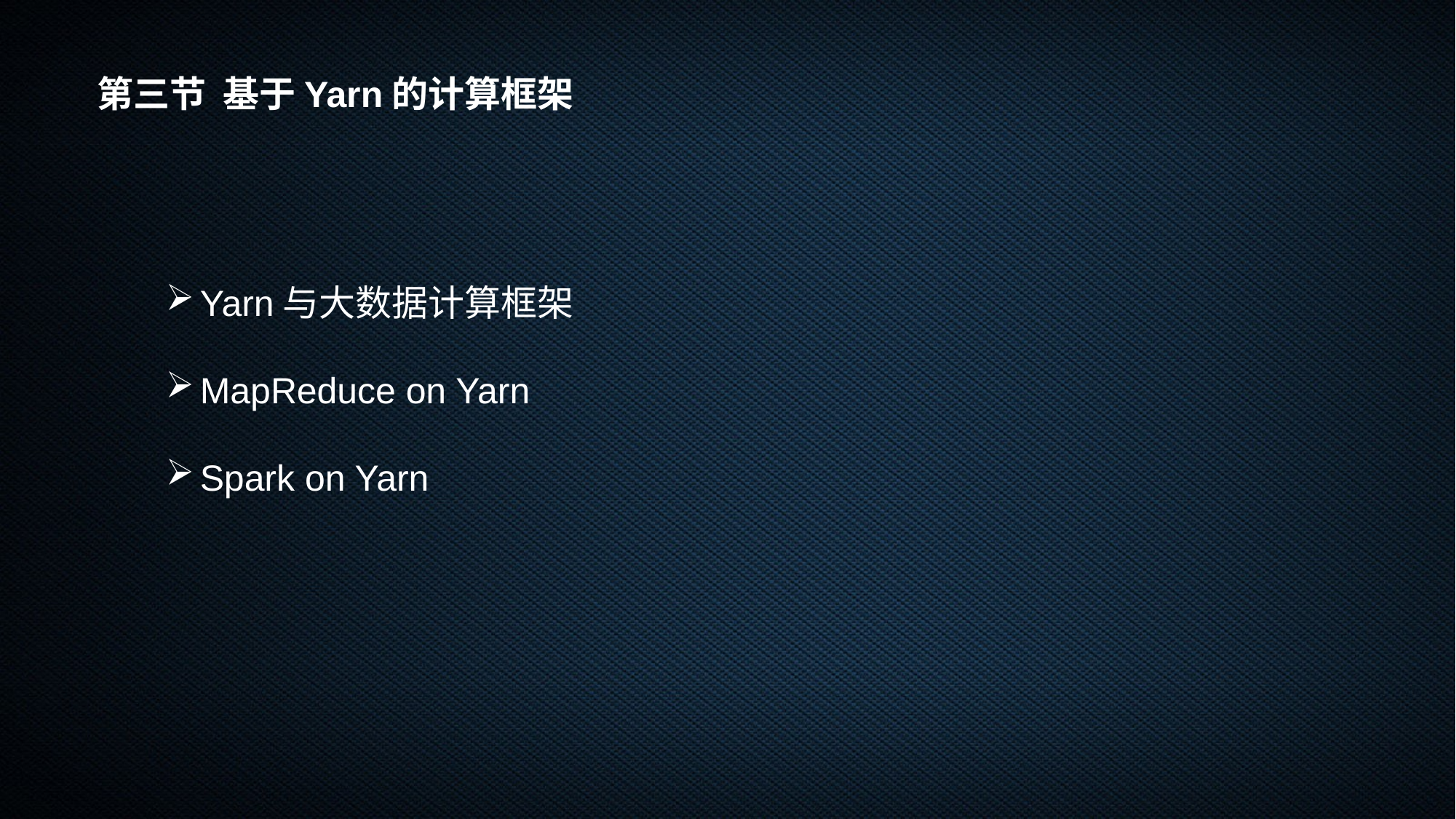

第三节  基于Yarn的计算框架
Yarn与大数据计算框架

MapReduce on Yarn

Spark on Yarn